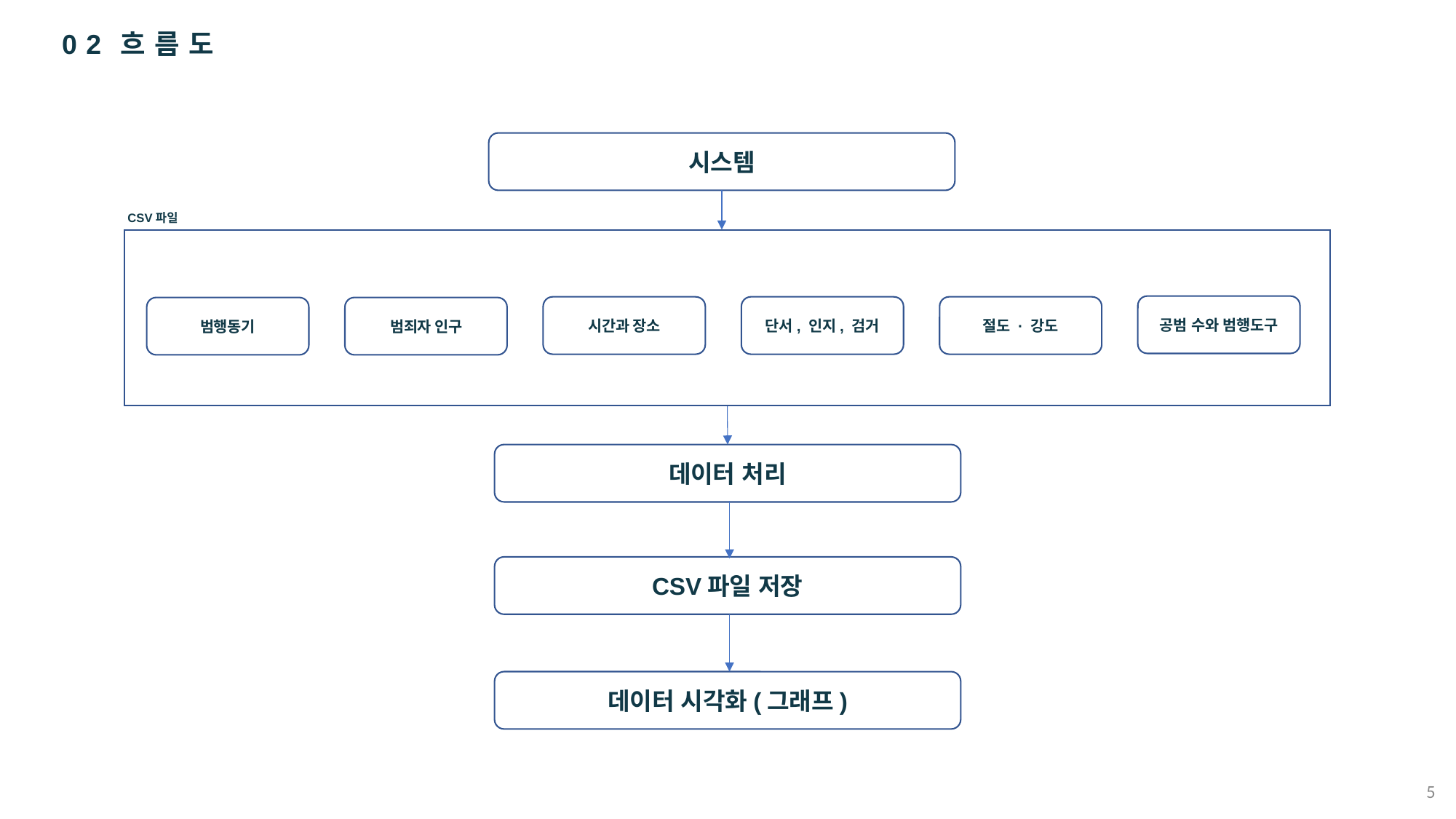

흐름도
02 흐름도
시스템
CSV파일

공범 수와 범행도구
시간과 장소
단서, 인지, 검거
절도 · 강도
범행동기
범죄자 인구
데이터 처리
CSV파일 저장
데이터 시각화(그래프)
5